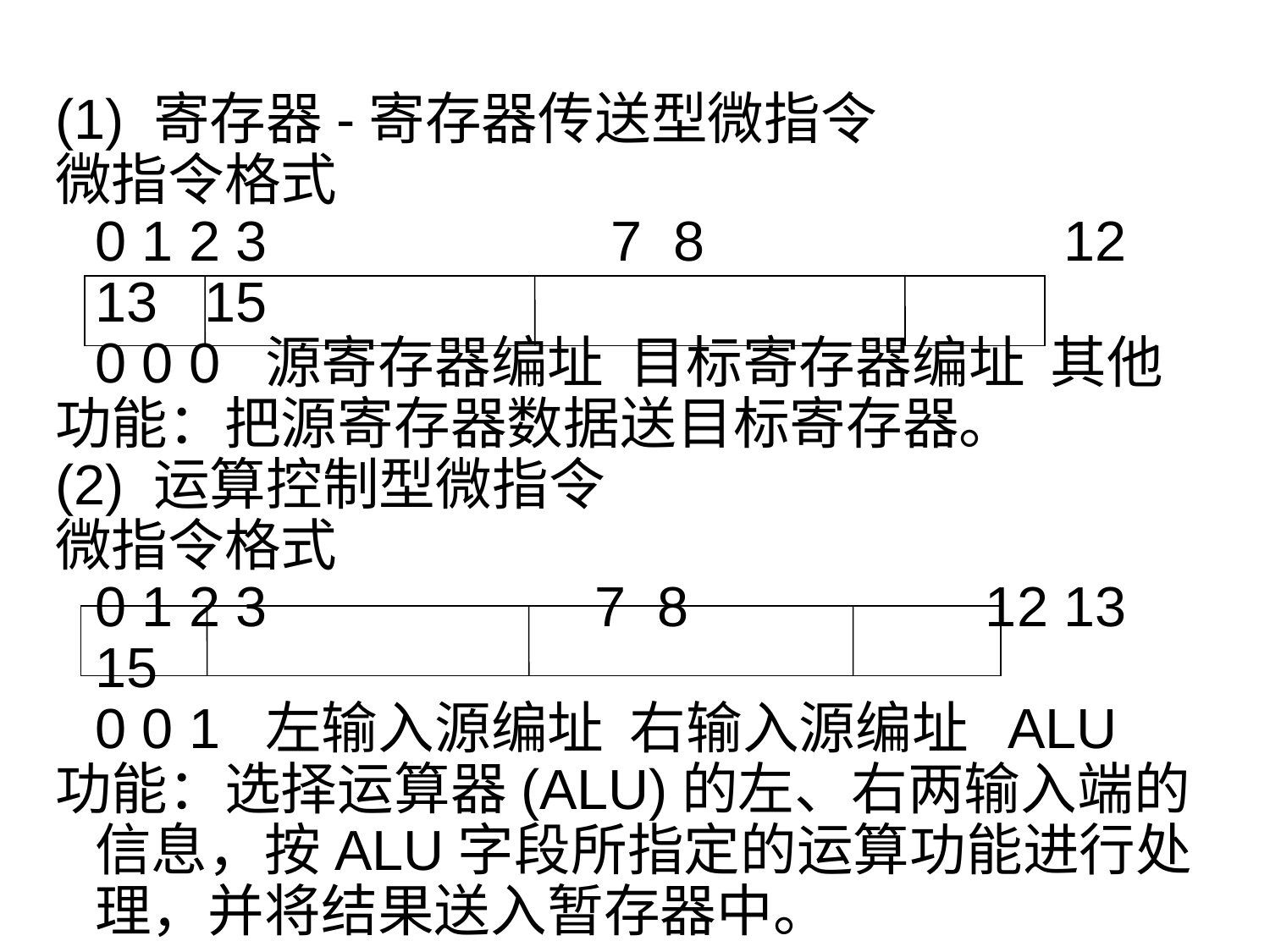

(1) 寄存器-寄存器传送型微指令
微指令格式
	0 1 2 3                      7  8                       12 13   15
	0 0 0  源寄存器编址  目标寄存器编址  其他
功能：把源寄存器数据送目标寄存器。
(2) 运算控制型微指令
微指令格式
	0 1 2 3                     7  8                   12 13   15
	0 0 1  左输入源编址  右输入源编址  ALU
功能：选择运算器(ALU)的左、右两输入端的信息，按ALU字段所指定的运算功能进行处理，并将结果送入暂存器中。